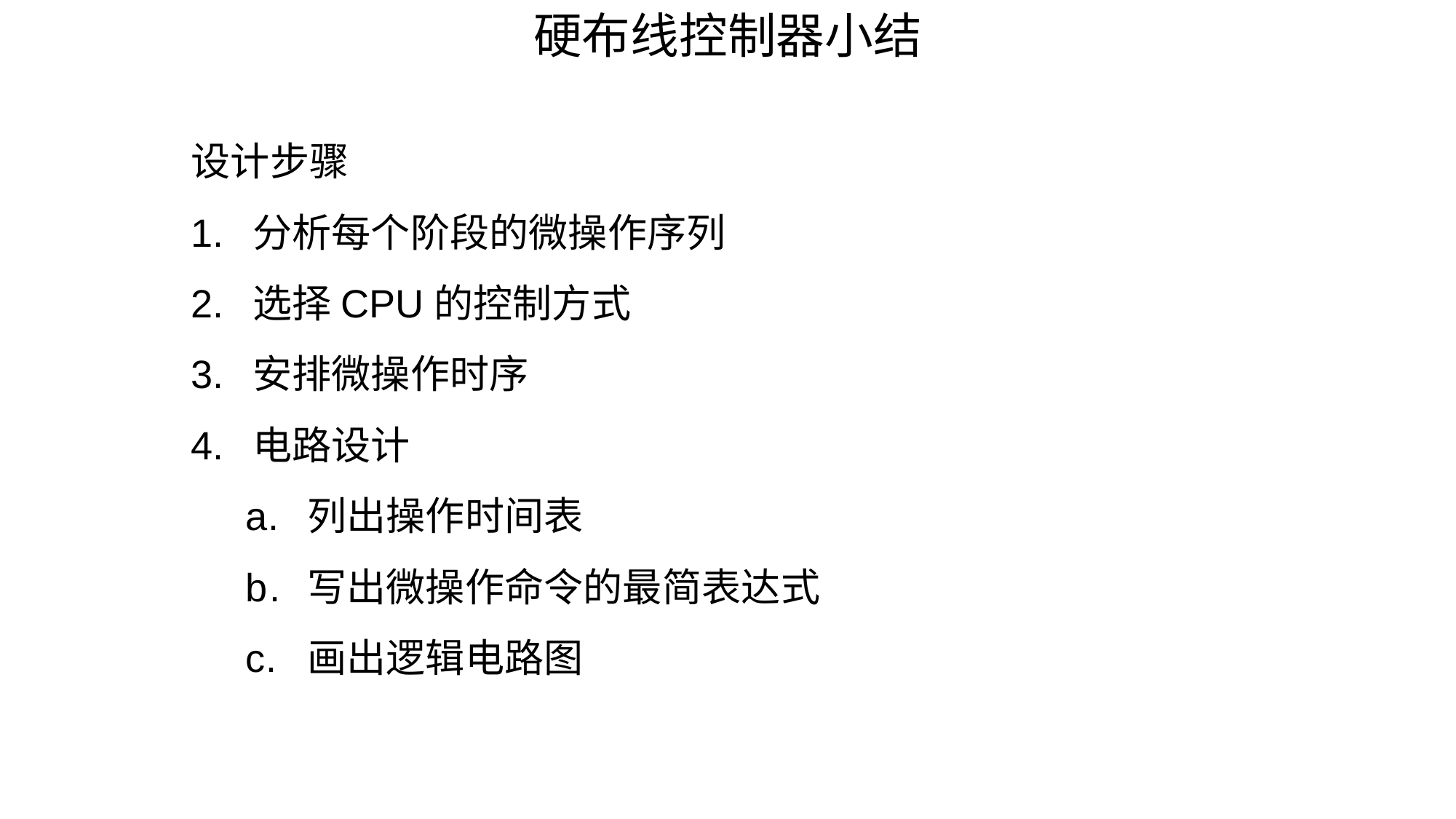

硬布线控制器小结
设计步骤
分析每个阶段的微操作序列
选择CPU的控制方式
安排微操作时序
电路设计
列出操作时间表
写出微操作命令的最简表达式
画出逻辑电路图